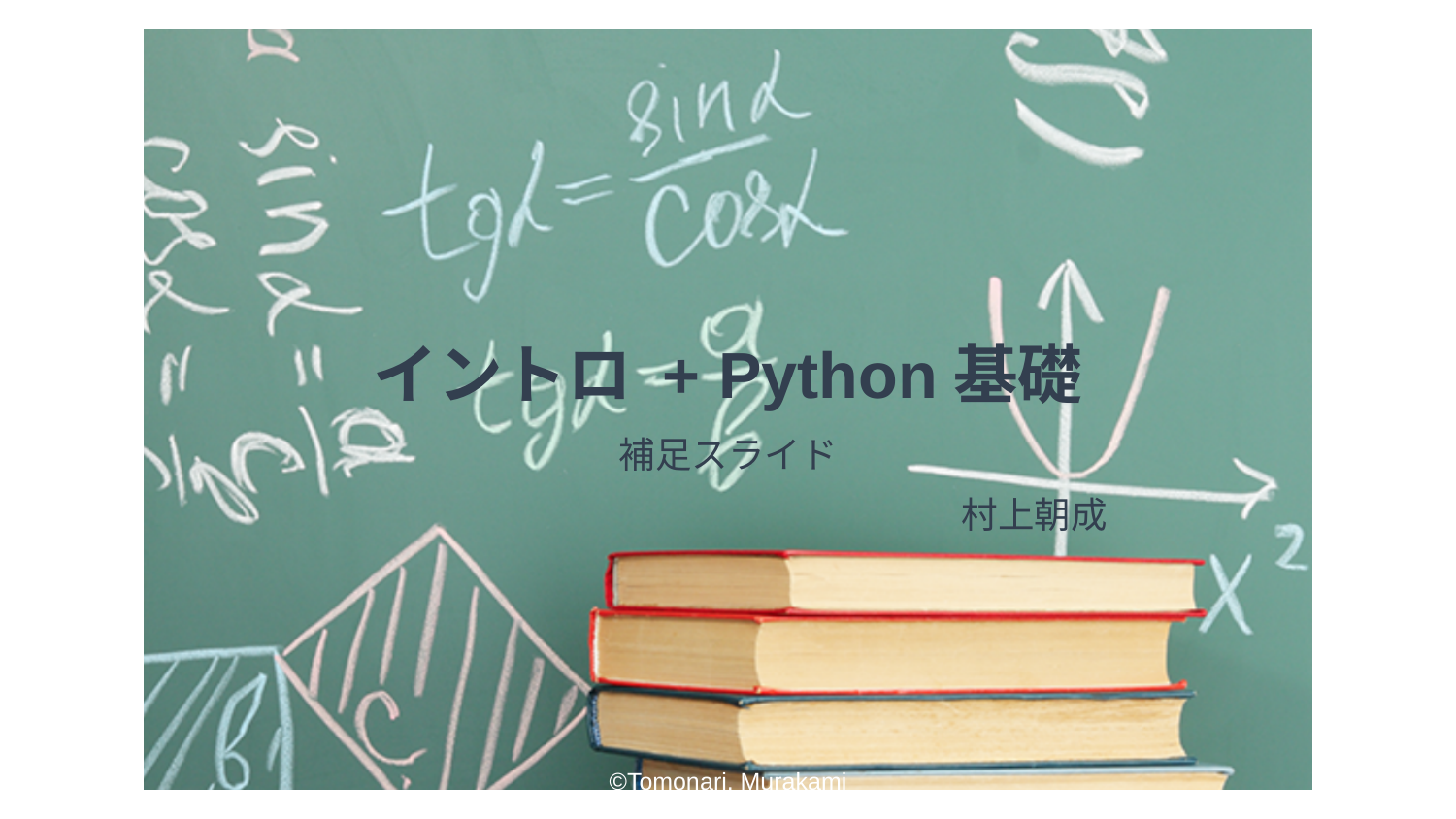

# イントロ + Python基礎
補足スライド
村上朝成
©Tomonari, Murakami